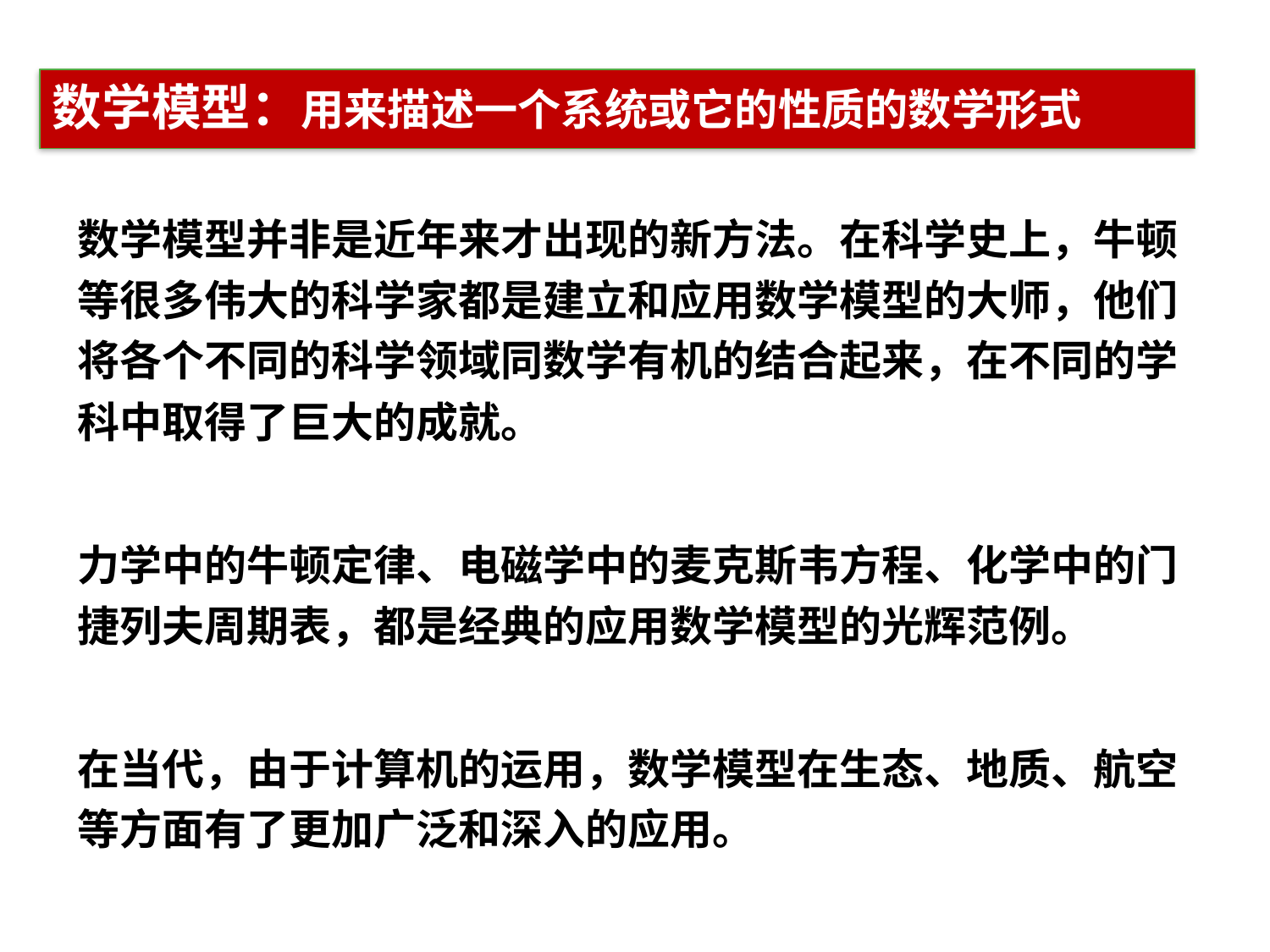

数学模型：用来描述一个系统或它的性质的数学形式
数学模型并非是近年来才出现的新方法。在科学史上，牛顿等很多伟大的科学家都是建立和应用数学模型的大师，他们将各个不同的科学领域同数学有机的结合起来，在不同的学科中取得了巨大的成就。

力学中的牛顿定律、电磁学中的麦克斯韦方程、化学中的门捷列夫周期表，都是经典的应用数学模型的光辉范例。

在当代，由于计算机的运用，数学模型在生态、地质、航空等方面有了更加广泛和深入的应用。